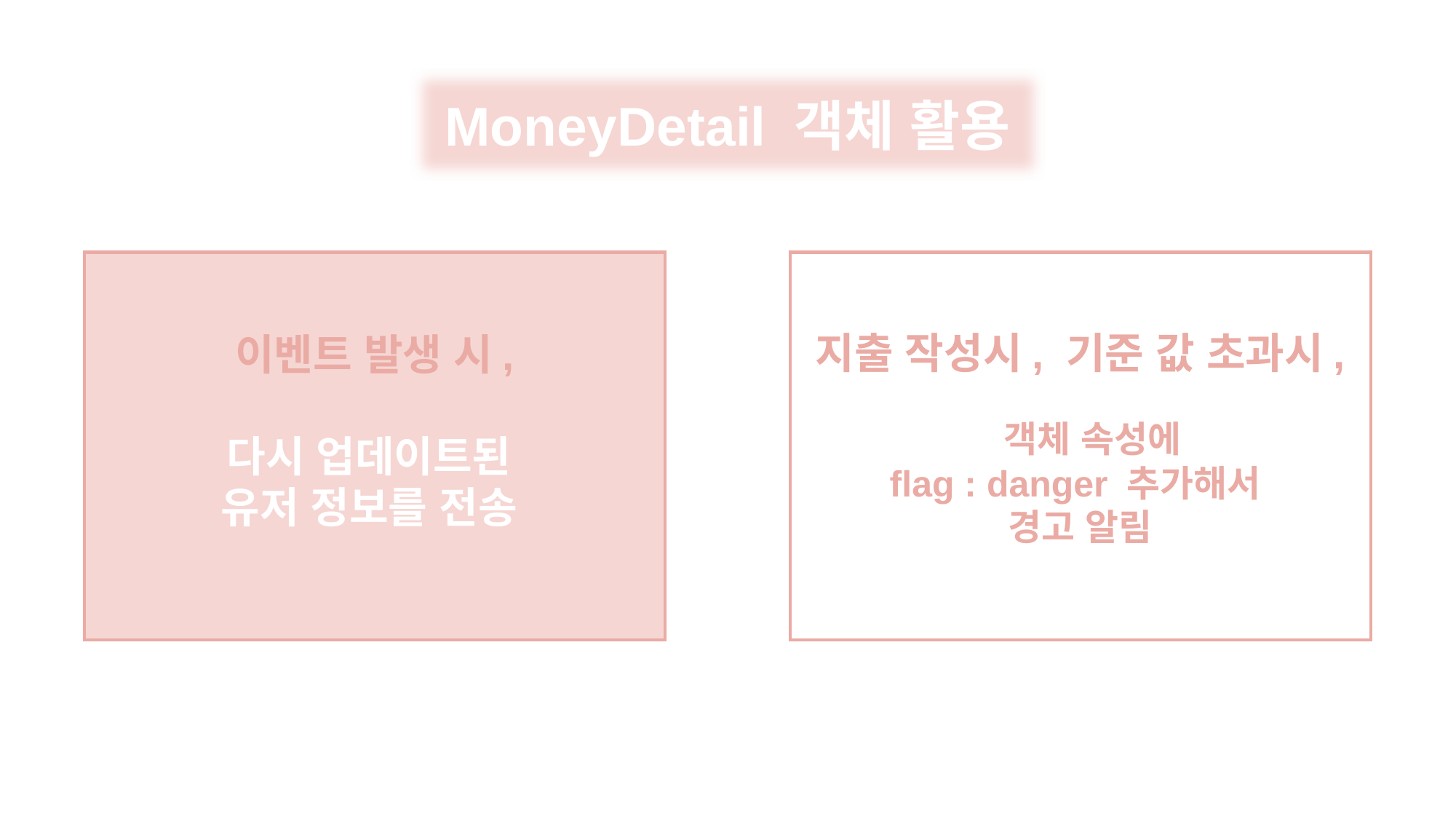

MoneyDetail 객체 활용
이벤트 발생 시,

다시 업데이트된
유저 정보를 전송

지출 작성시, 기준 값 초과시,

  객체 속성에
flag : danger 추가해서
경고 알림